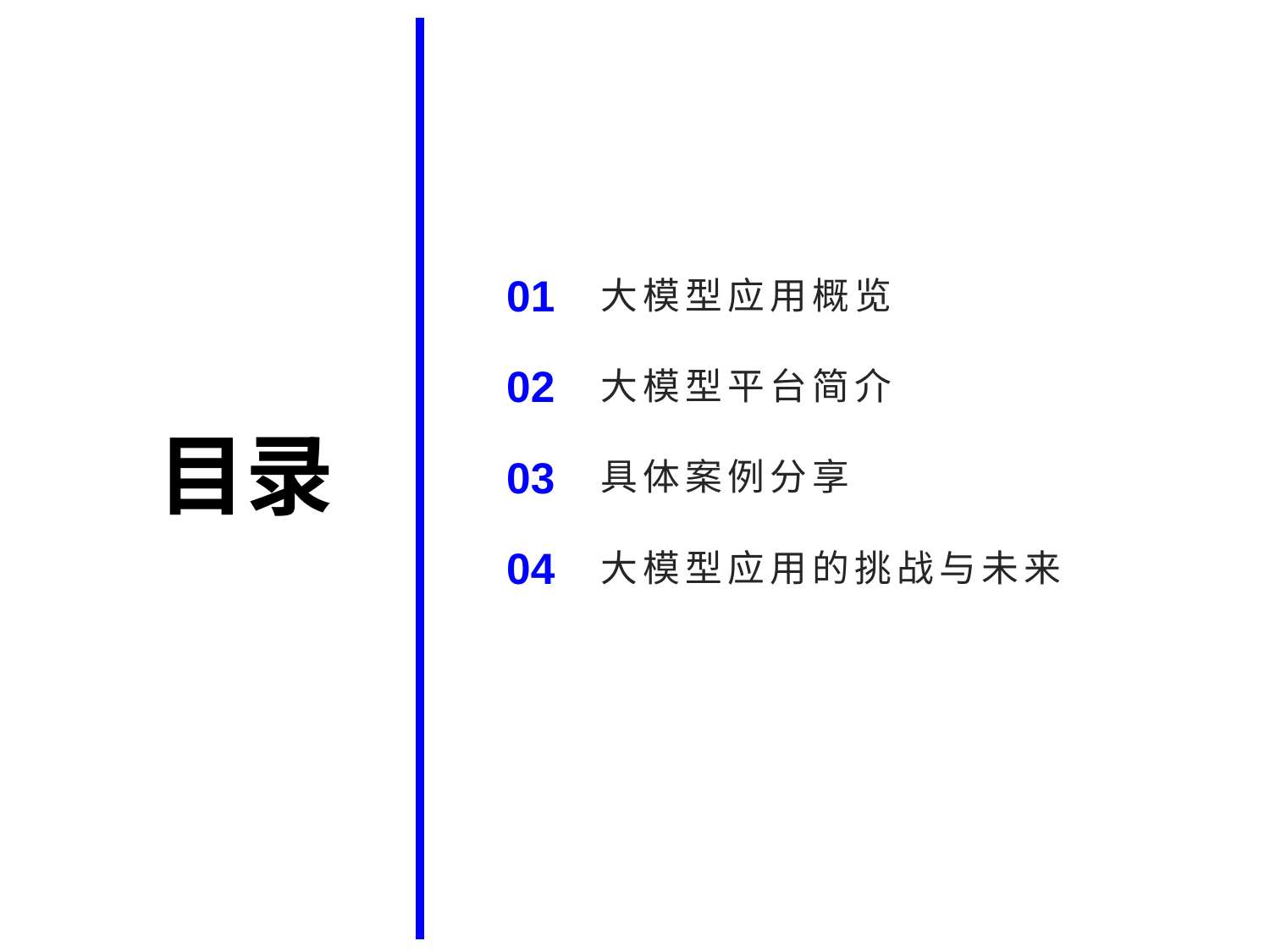

# 目录
01
大模型应用概览
02
大模型平台简介
03
具体案例分享
04
大模型应用的挑战与未来